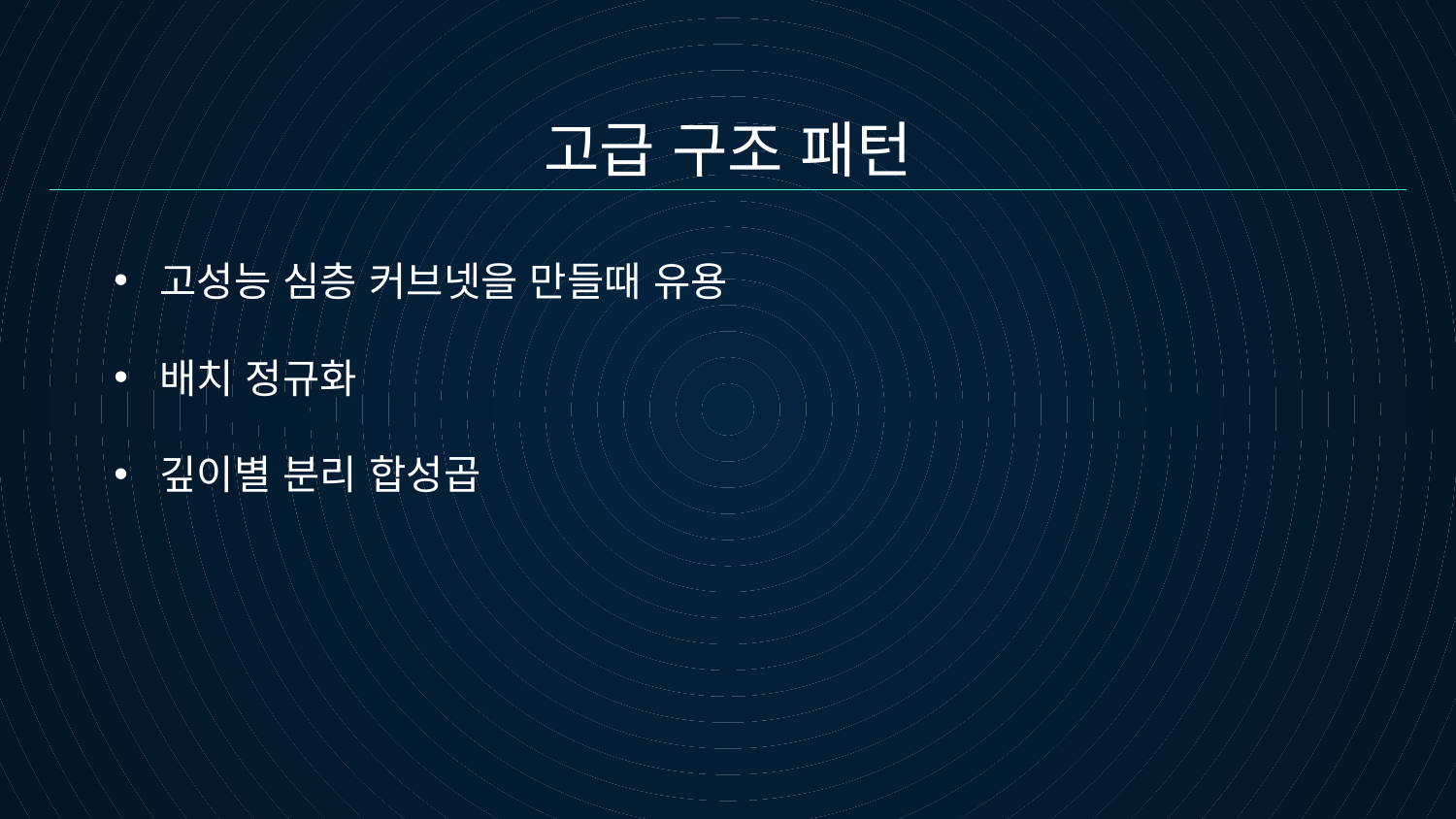

# 고급 구조 패턴
고성능 심층 커브넷을 만들때 유용

배치 정규화

깊이별 분리 합성곱